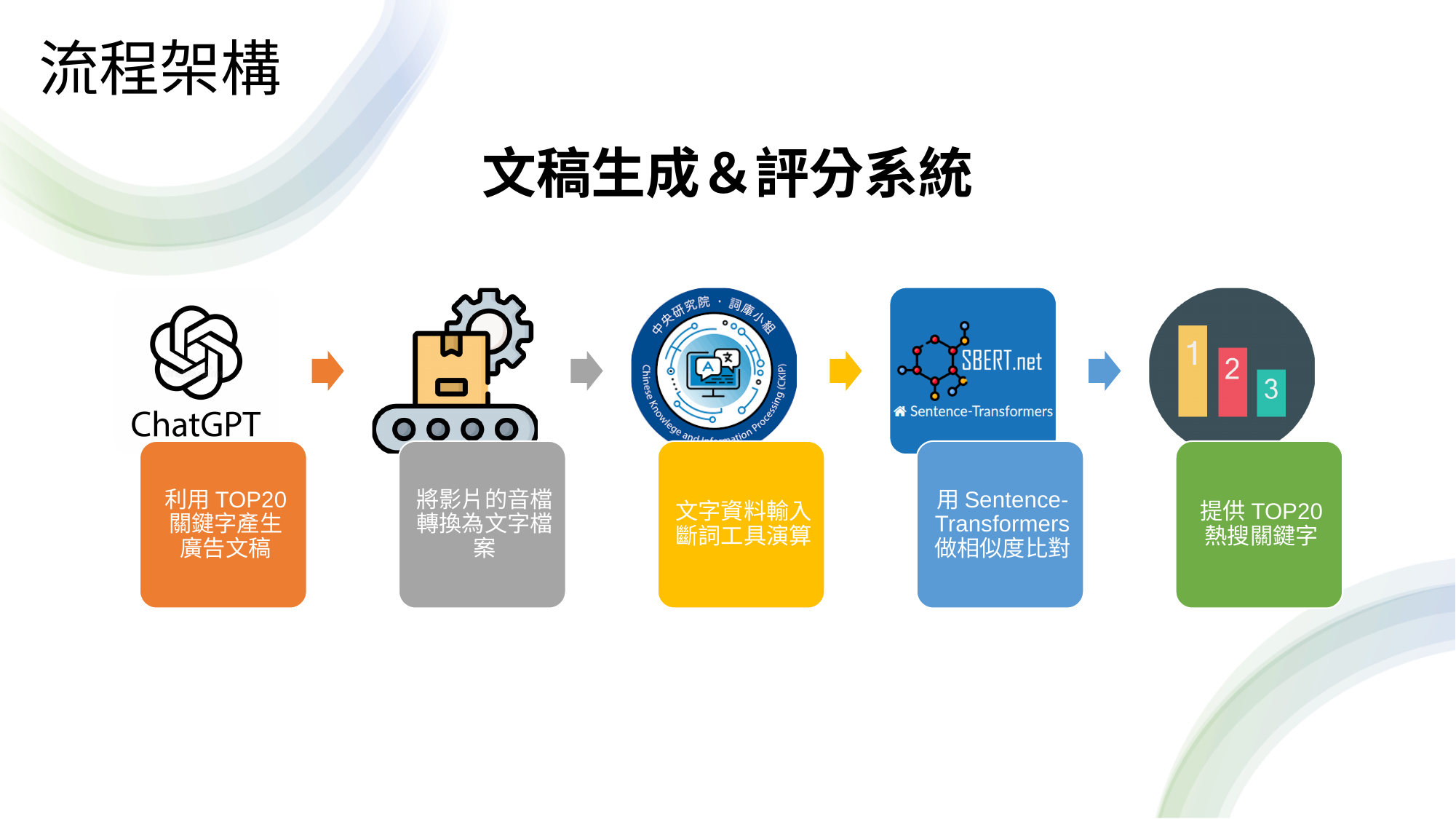

流程架構
利用TOP20
關鍵字產生
廣告文稿

將影片的音檔轉換為文字檔案

文字資料輸入
斷詞工具演算

用Sentence-
Transformers
做相似度比對

提供TOP20
熱搜關鍵字
文稿生成＆評分系統